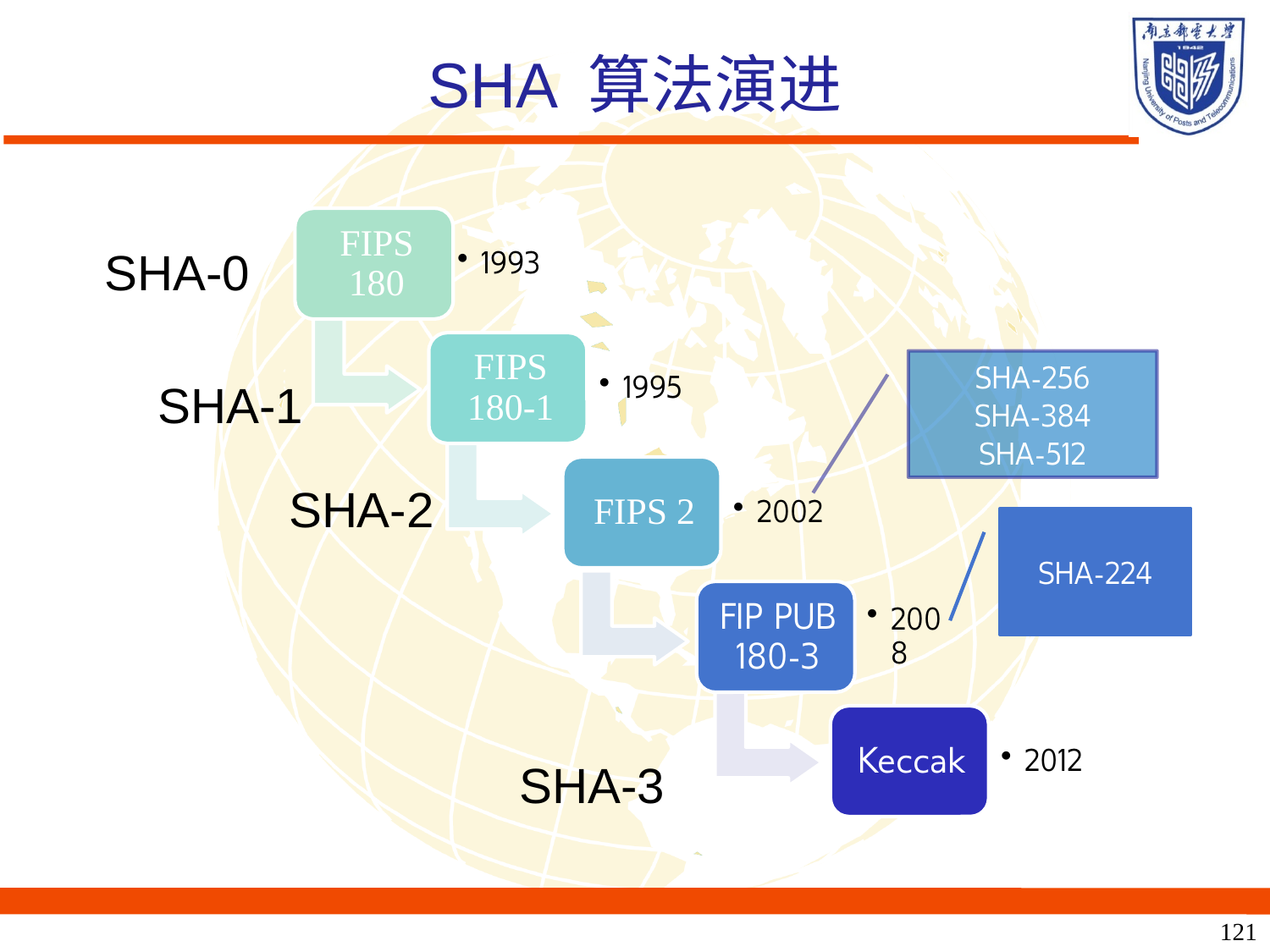

# SHA 算法演进
FIPS 180
1993
FIPS 180-1
1995
FIPS 2
2002
FIP PUB 180-3
2008
Keccak
2012
SHA-0
SHA-256
SHA-384
SHA-512
SHA-1
SHA-2
SHA-224
SHA-3
121